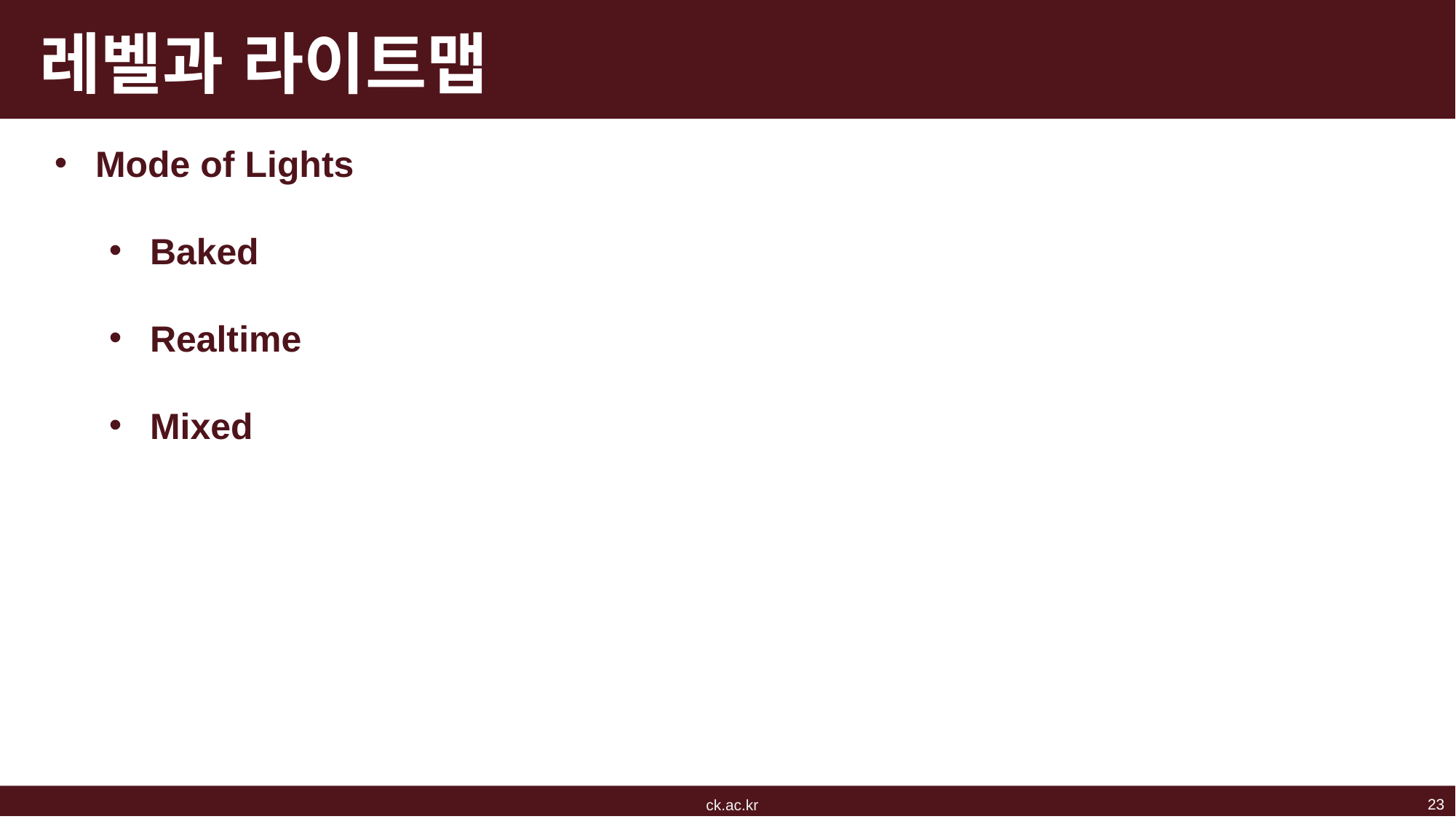

# 레벨과 라이트맵
Mode of Lights

Baked

Realtime

Mixed
23
ck.ac.kr